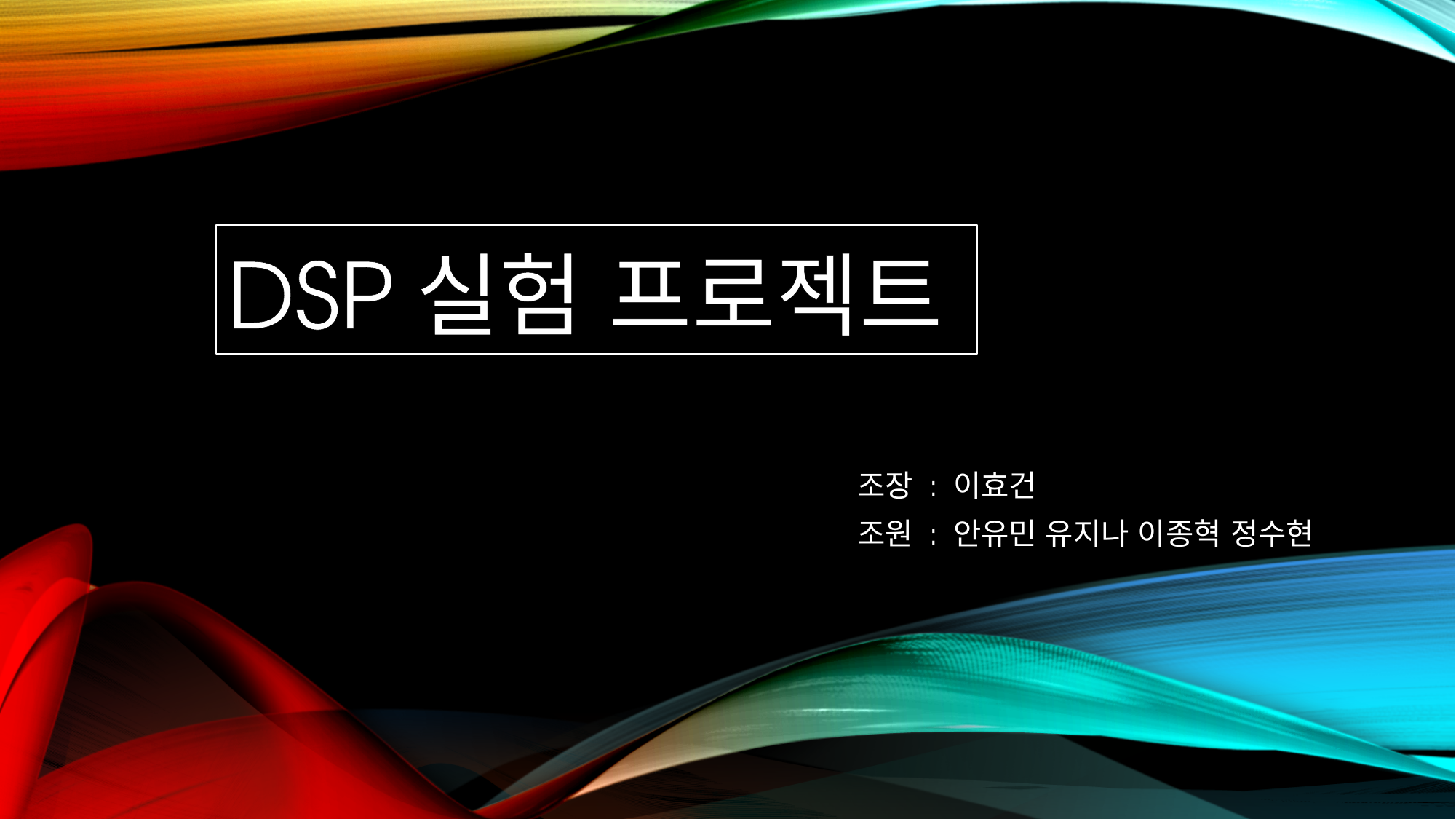

# DSP실험 프로젝트
조장 : 이효건
조원 : 안유민 유지나 이종혁 정수현